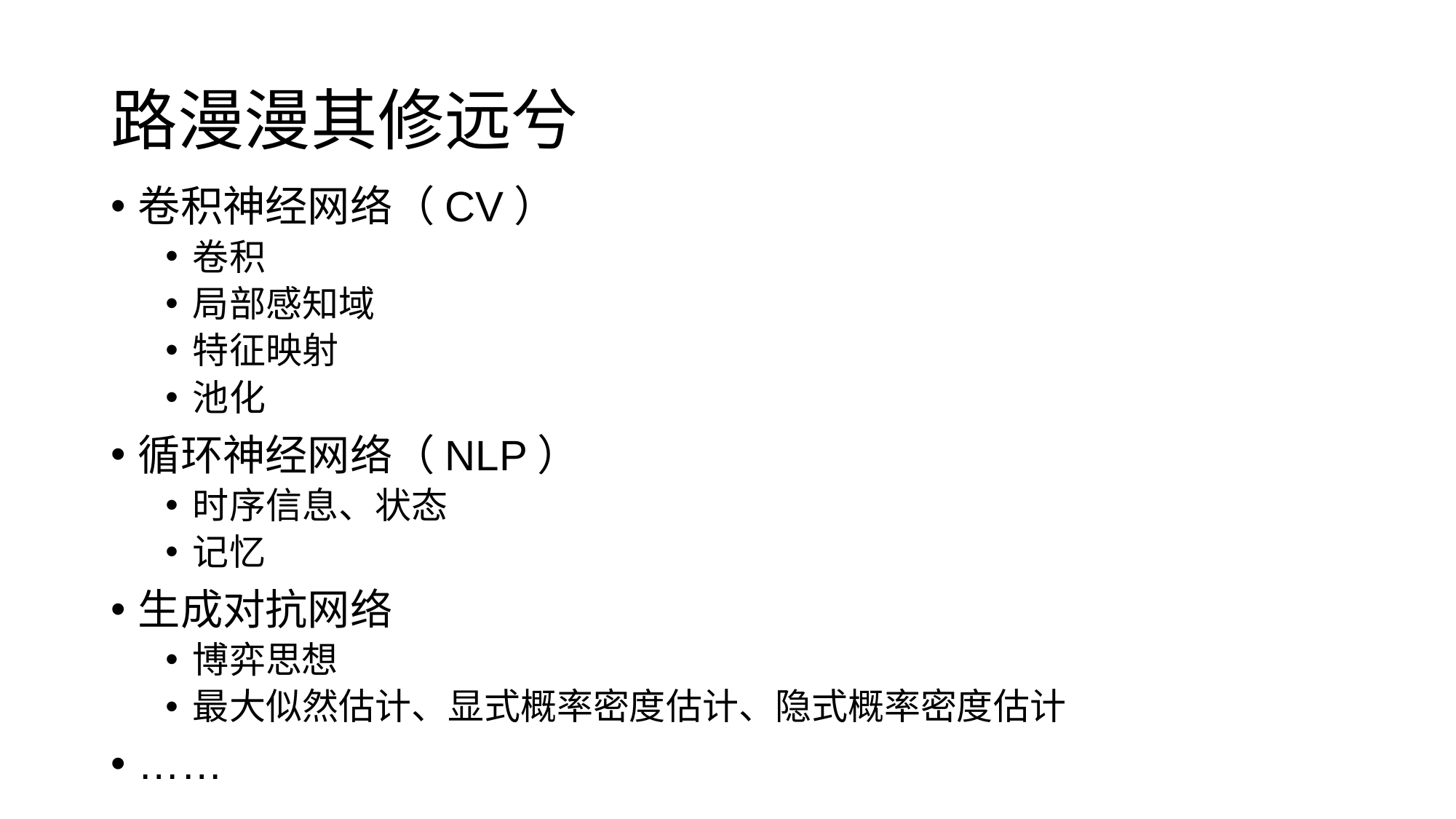

# 路漫漫其修远兮
卷积神经网络（CV）
卷积
局部感知域
特征映射
池化
循环神经网络（NLP）
时序信息、状态
记忆
生成对抗网络
博弈思想
最大似然估计、显式概率密度估计、隐式概率密度估计
……